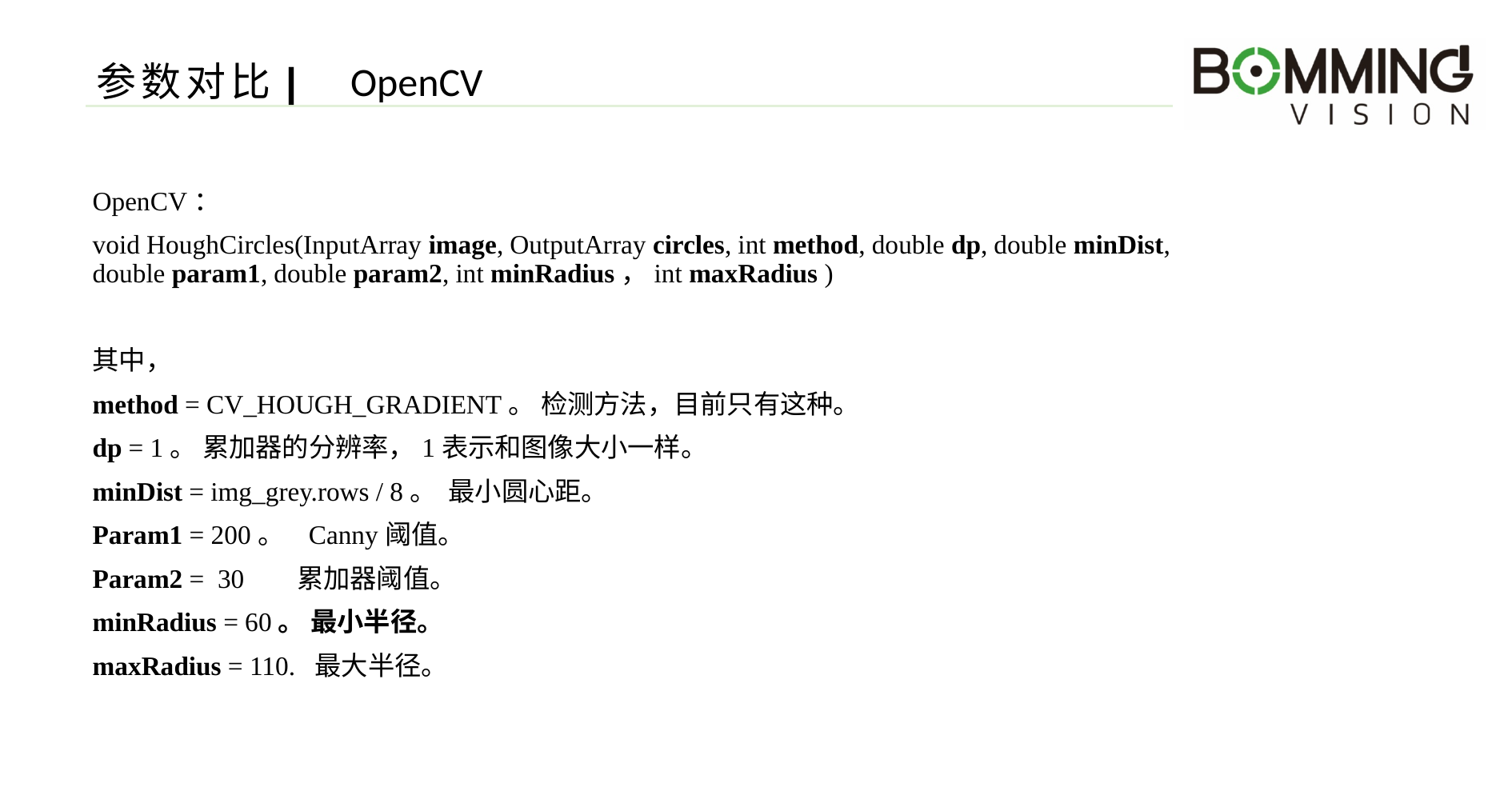

# 参数对比|   OpenCV
OpenCV：
void HoughCircles(InputArray image, OutputArray circles, int method, double dp, double minDist, double param1, double param2, int minRadius，int maxRadius )

其中，
method = CV_HOUGH_GRADIENT。 检测方法，目前只有这种。
dp = 1。 累加器的分辨率，1表示和图像大小一样。
minDist = img_grey.rows / 8。  最小圆心距。
Param1 = 200。   Canny阈值。
Param2 =  30       累加器阈值。
minRadius = 60。 最小半径。
maxRadius = 110.  最大半径。